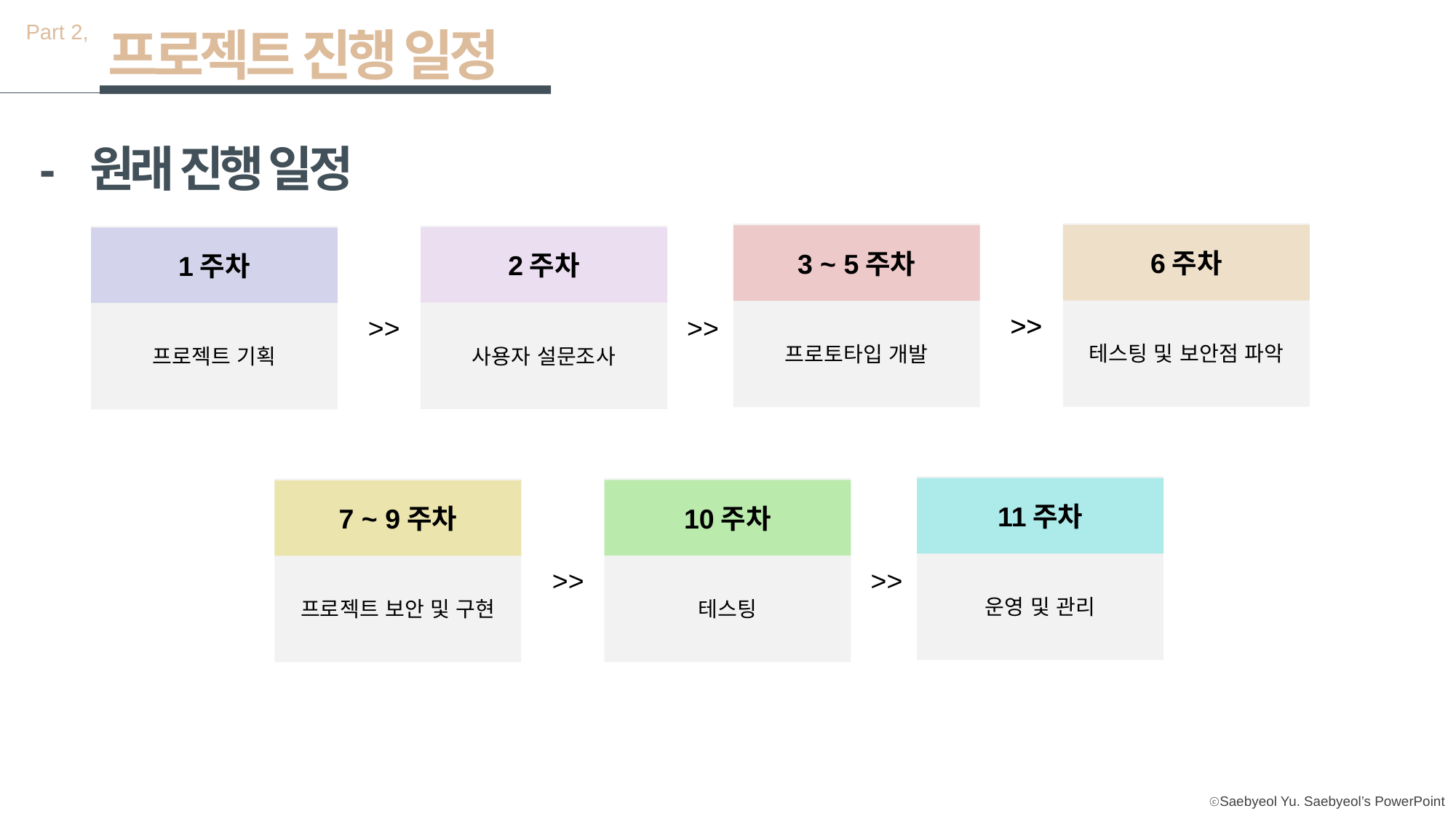

Part 2,
프로젝트 진행 일정

-  원래 진행 일정

테스팅 및 보안점 파악
6주차

프로토타입 개발
3 ~ 5주차

사용자 설문조사
2주차

프로젝트 기획
1주차
>>
>>
>>
>>

운영 및 관리
11주차

테스팅
10주차

프로젝트 보안 및 구현
7 ~ 9주차
>>
>>